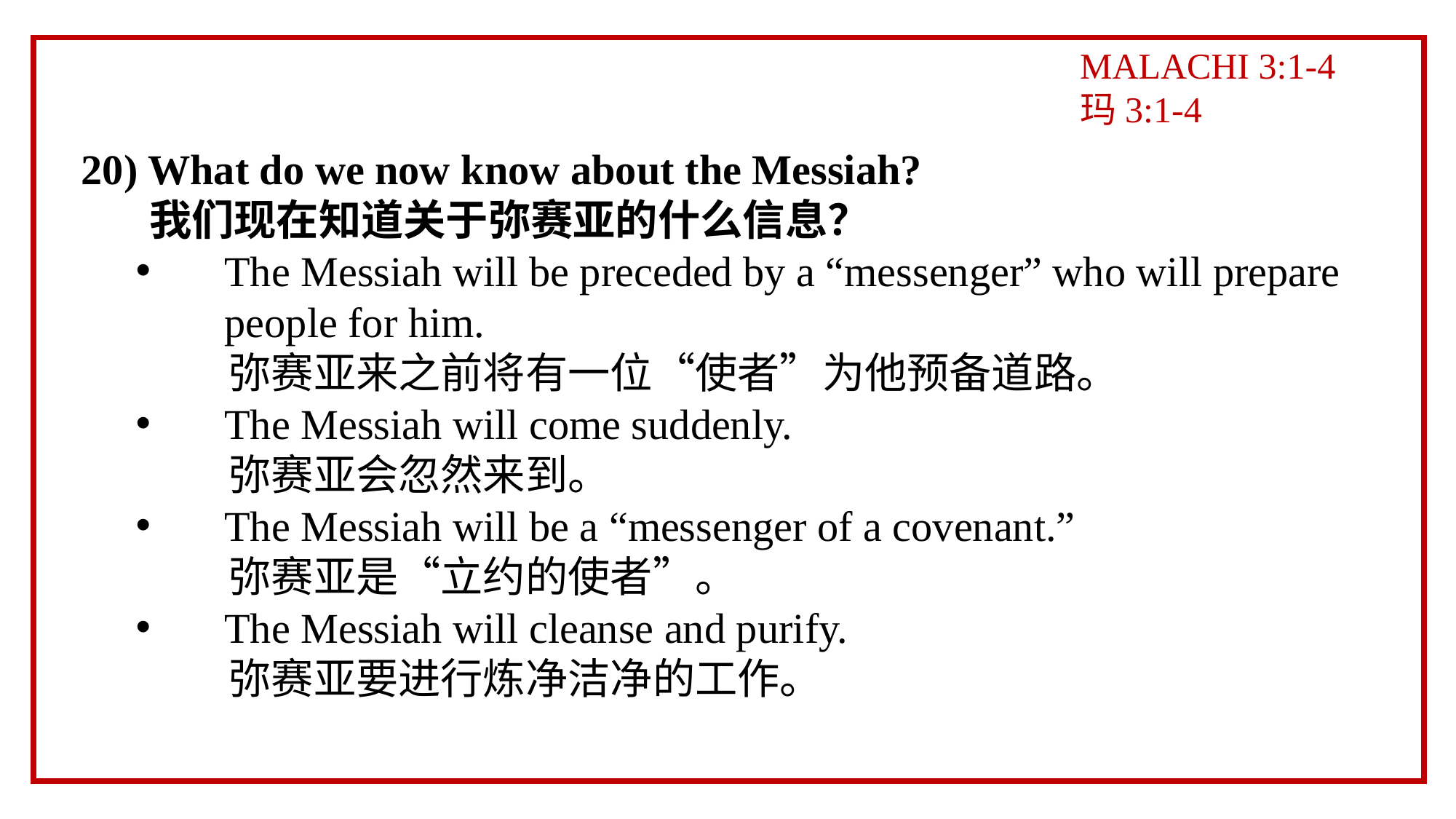

MALACHI 3:1-4
玛3:1-4
20) What do we now know about the Messiah?
      我们现在知道关于弥赛亚的什么信息？
The Messiah will be preceded by a “messenger” who will prepare people for him.
   弥赛亚来之前将有一位“使者”为他预备道路。
The Messiah will come suddenly.
   弥赛亚会忽然来到。
The Messiah will be a “messenger of a covenant.”
   弥赛亚是“立约的使者”。
The Messiah will cleanse and purify.
   弥赛亚要进行炼净洁净的工作。